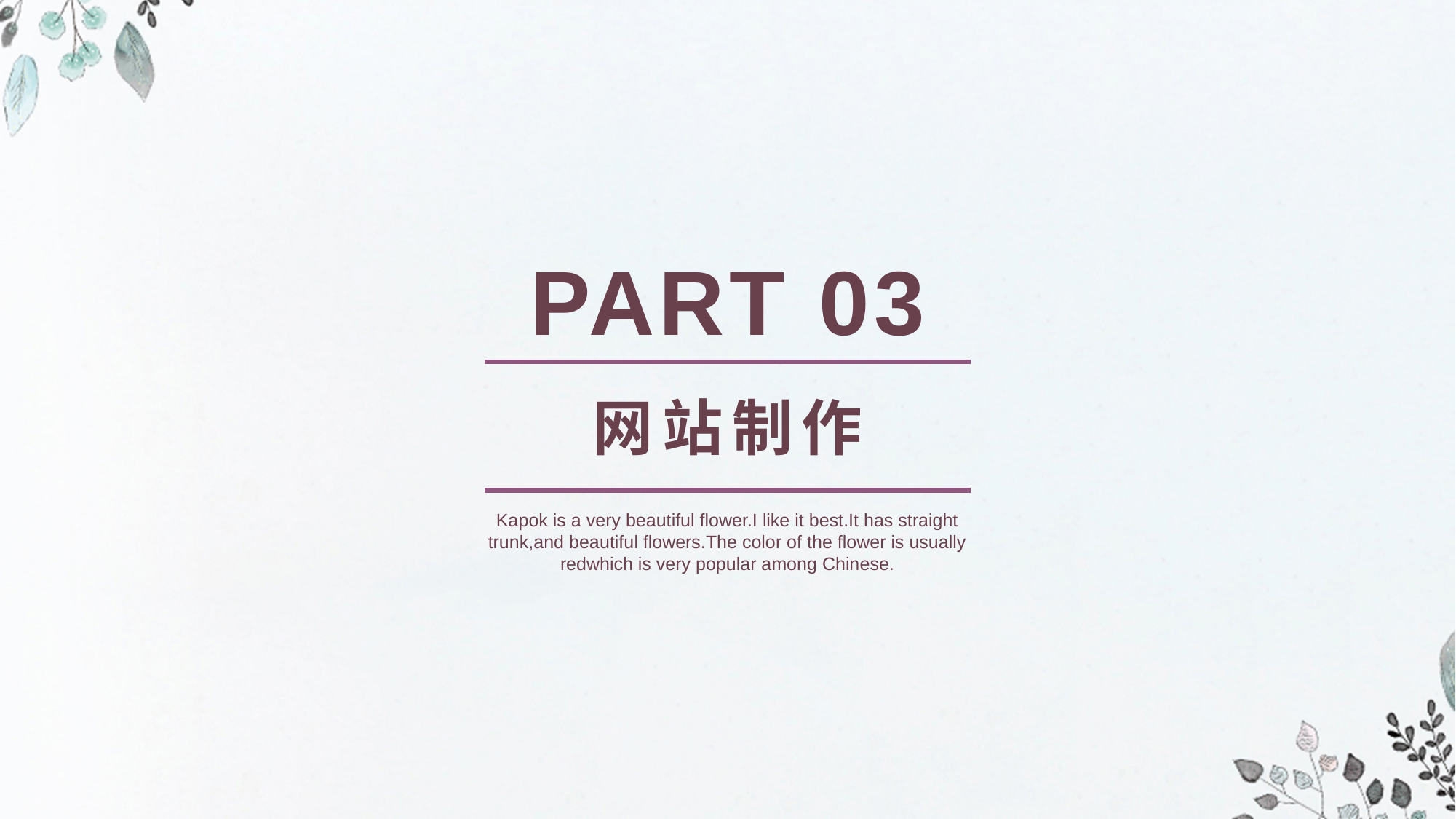

PART 03
网站制作
Kapok is a very beautiful flower.I like it best.It has straight trunk,and beautiful flowers.The color of the flower is usually redwhich is very popular among Chinese.